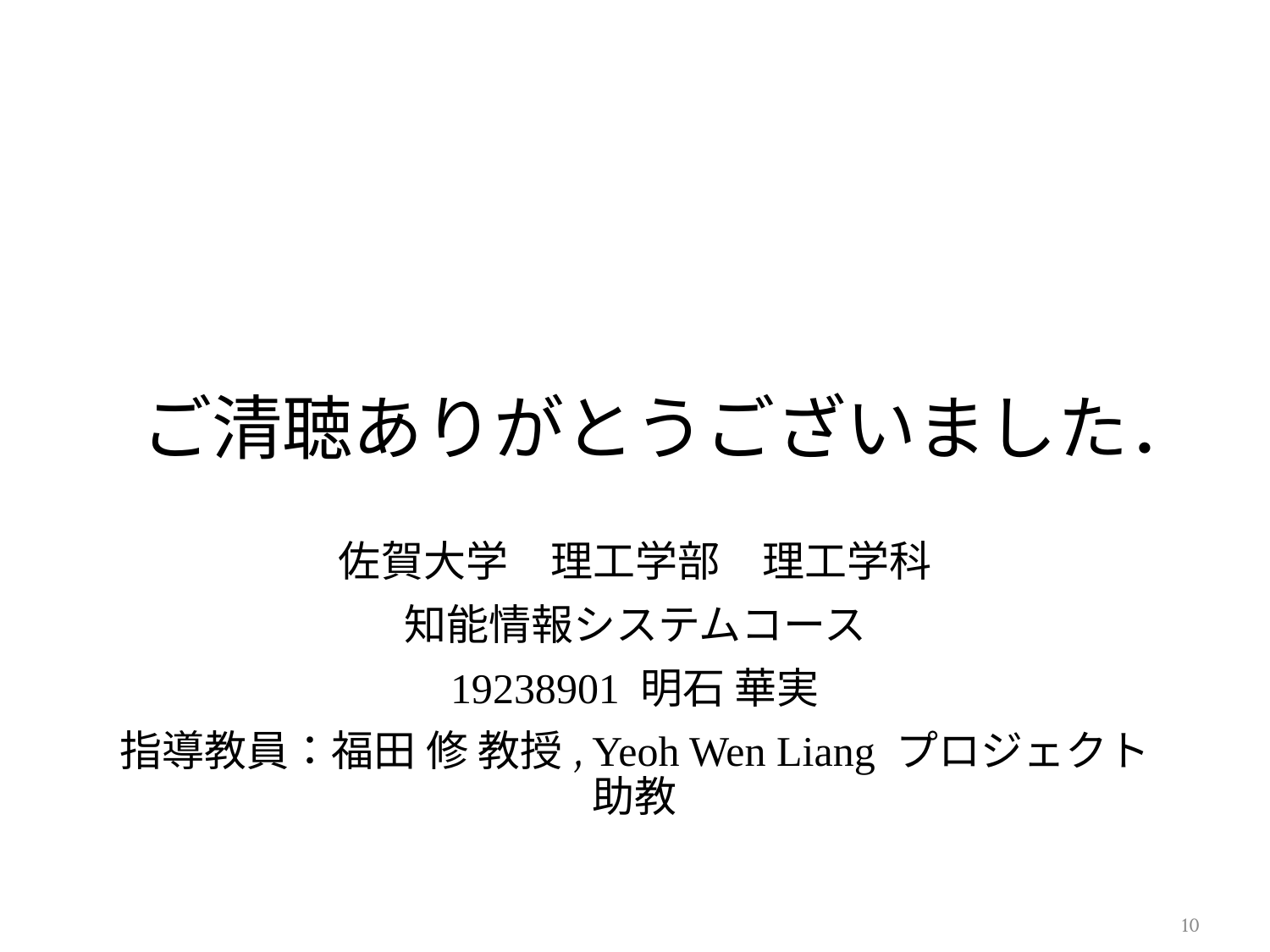

# ご清聴ありがとうございました．
佐賀大学　理工学部　理工学科
知能情報システムコース
19238901 明石 華実
指導教員：福田 修 教授, Yeoh Wen Liang プロジェクト助教

10